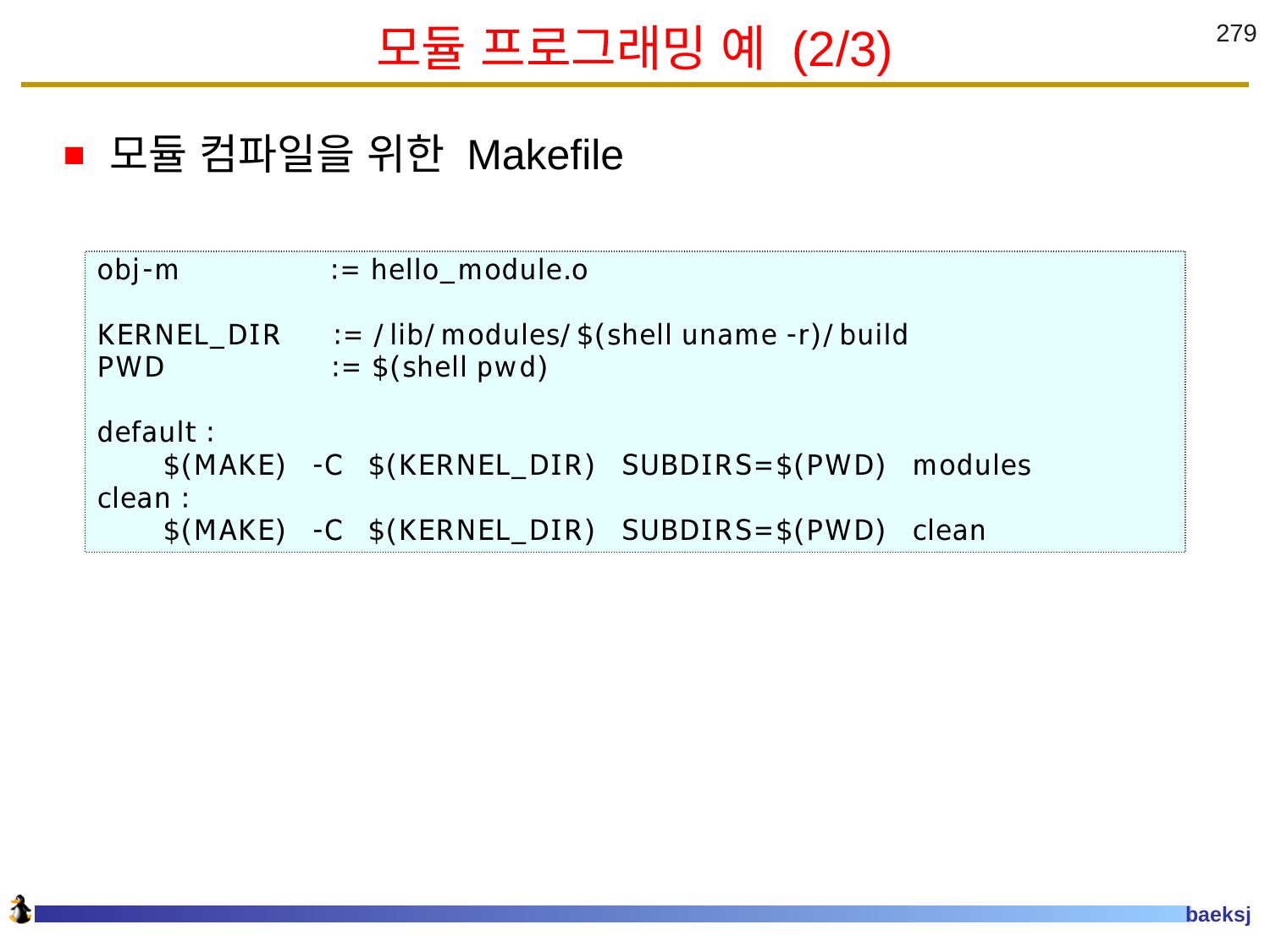

# 모듈 프로그래밍 예 (2/3)
279
모듈 컴파일을 위한 Makefile
obj-m                  := hello_module.o

KERNEL_DIR      := /lib/modules/$(shell uname -r)/build
PWD                    := $(shell pwd)

default :
        $(MAKE)   -C   $(KERNEL_DIR)   SUBDIRS=$(PWD)   modules
clean :
        $(MAKE)   -C   $(KERNEL_DIR)   SUBDIRS=$(PWD)   clean